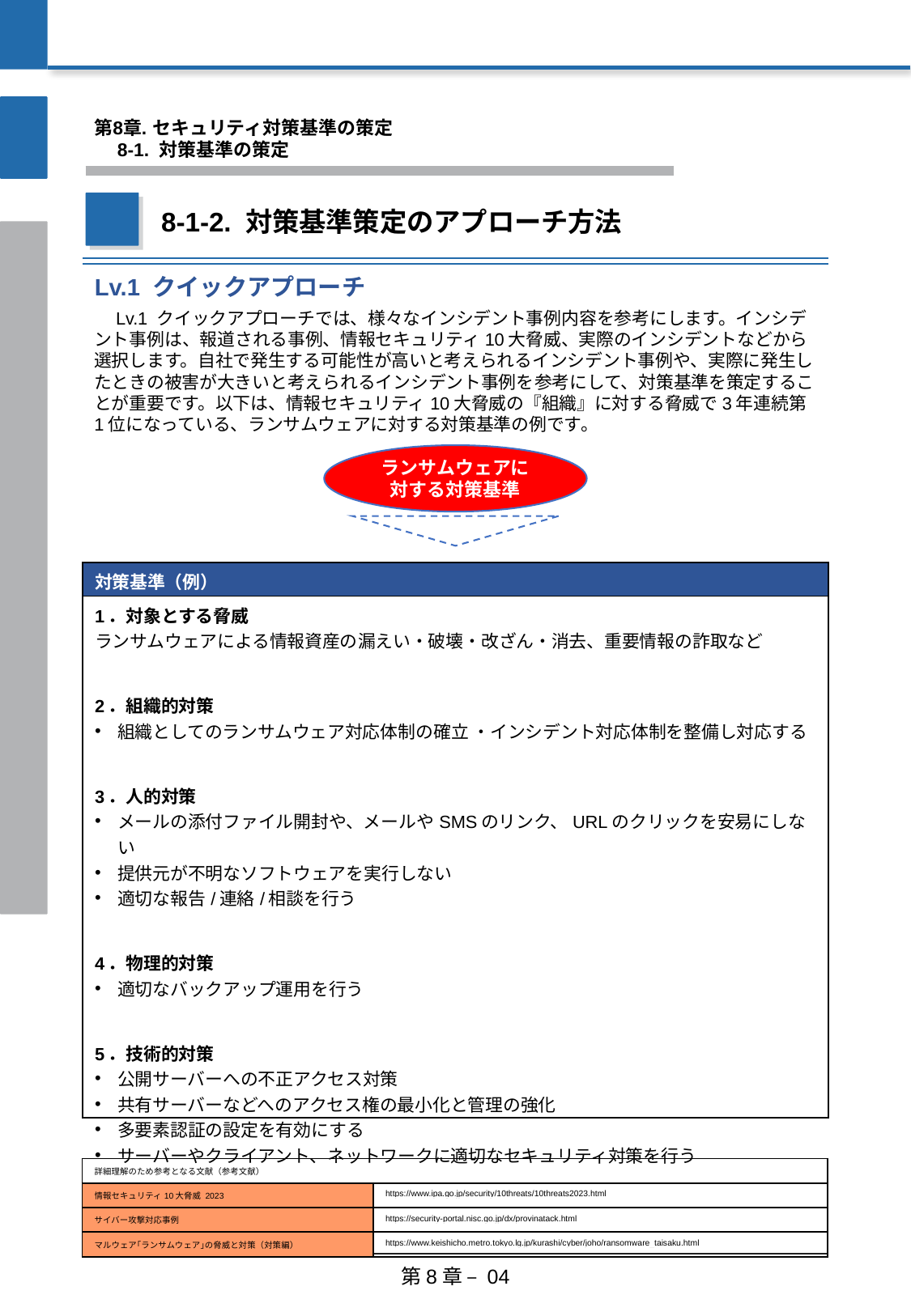

第8章. セキュリティ対策基準の策定
　8-1. 対策基準の策定
8-1-2. 対策基準策定のアプローチ方法
Lv.1 クイックアプローチ
　Lv.1 クイックアプローチでは、様々なインシデント事例内容を参考にします。インシデント事例は、報道される事例、情報セキュリティ10大脅威、実際のインシデントなどから選択します。自社で発生する可能性が高いと考えられるインシデント事例や、実際に発生したときの被害が大きいと考えられるインシデント事例を参考にして、対策基準を策定することが重要です。以下は、情報セキュリティ10大脅威の『組織』に対する脅威で3年連続第1位になっている、ランサムウェアに対する対策基準の例です。
ランサムウェアに対する対策基準

| 対策基準（例） |
| --- |
| 1．対象とする脅威 ランサムウェアによる情報資産の漏えい・破壊・改ざん・消去、重要情報の詐取など 2．組織的対策 組織としてのランサムウェア対応体制の確立 ・インシデント対応体制を整備し対応する 3．人的対策 メールの添付ファイル開封や、メールやSMSのリンク、URLのクリックを安易にしない 提供元が不明なソフトウェアを実行しない 適切な報告/連絡/相談を行う 4．物理的対策 適切なバックアップ運用を行う 5．技術的対策 公開サーバーへの不正アクセス対策 共有サーバーなどへのアクセス権の最小化と管理の強化 多要素認証の設定を有効にする サーバーやクライアント、ネットワークに適切なセキュリティ対策を行う |
(出典) IPA「情報セキュリティ10大脅威 2023」を基に作成
| 詳細理解のため参考となる文献（参考文献） |  |
| --- | --- |
| 情報セキュリティ10大脅威 2023 | https://www.ipa.go.jp/security/10threats/10threats2023.html |
| サイバー攻撃対応事例 | https://security-portal.nisc.go.jp/dx/provinatack.html |
| マルウェア｢ランサムウェア｣の脅威と対策（対策編） | https://www.keishicho.metro.tokyo.lg.jp/kurashi/cyber/joho/ransomware\_taisaku.html |
第8章 – 04